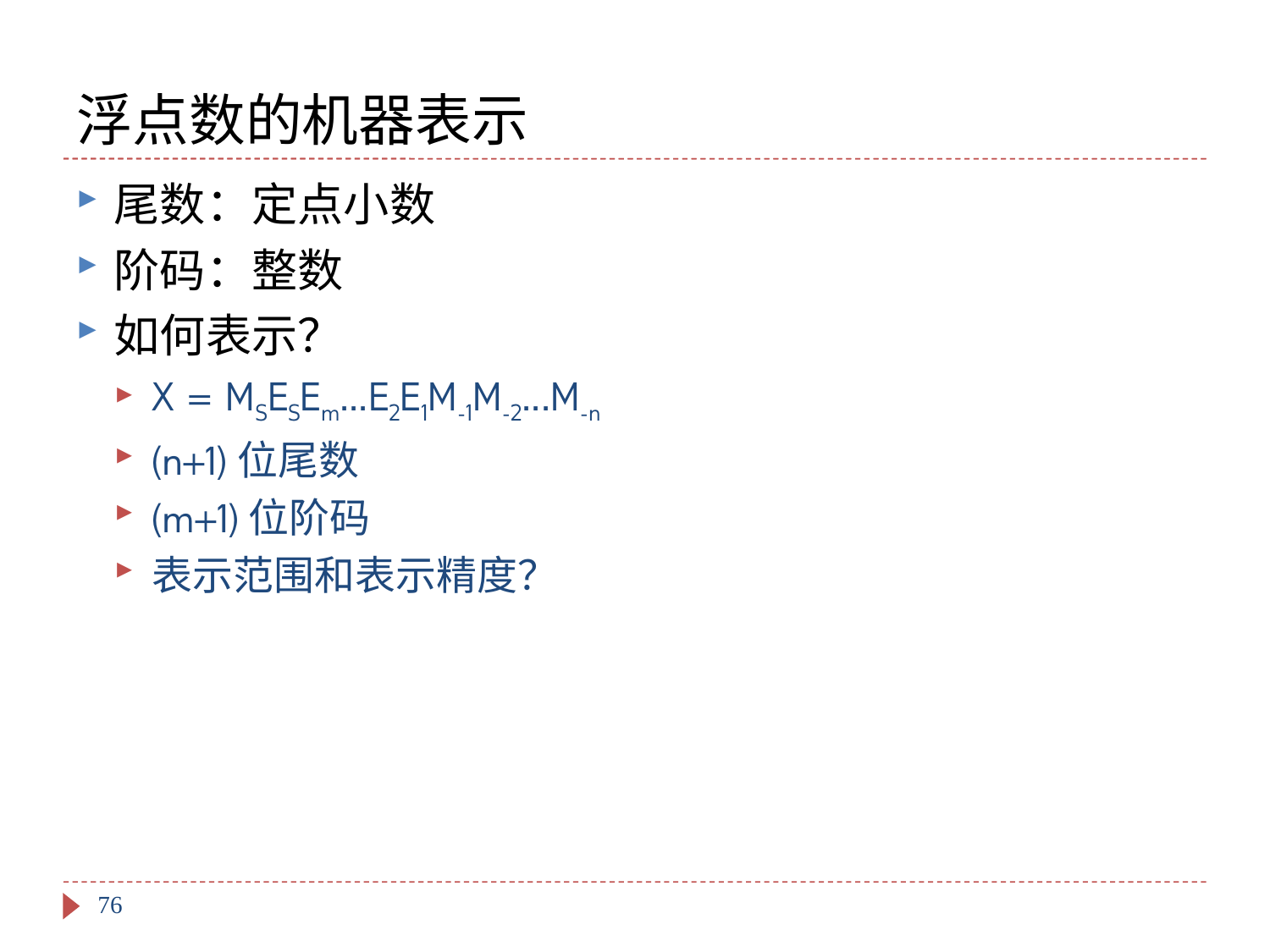

# 浮点数的机器表示
尾数：定点小数
阶码：整数
如何表示？
X = MSESEm...E2E1M-1M-2...M-n
(n+1)位尾数
(m+1)位阶码
表示范围和表示精度？

76